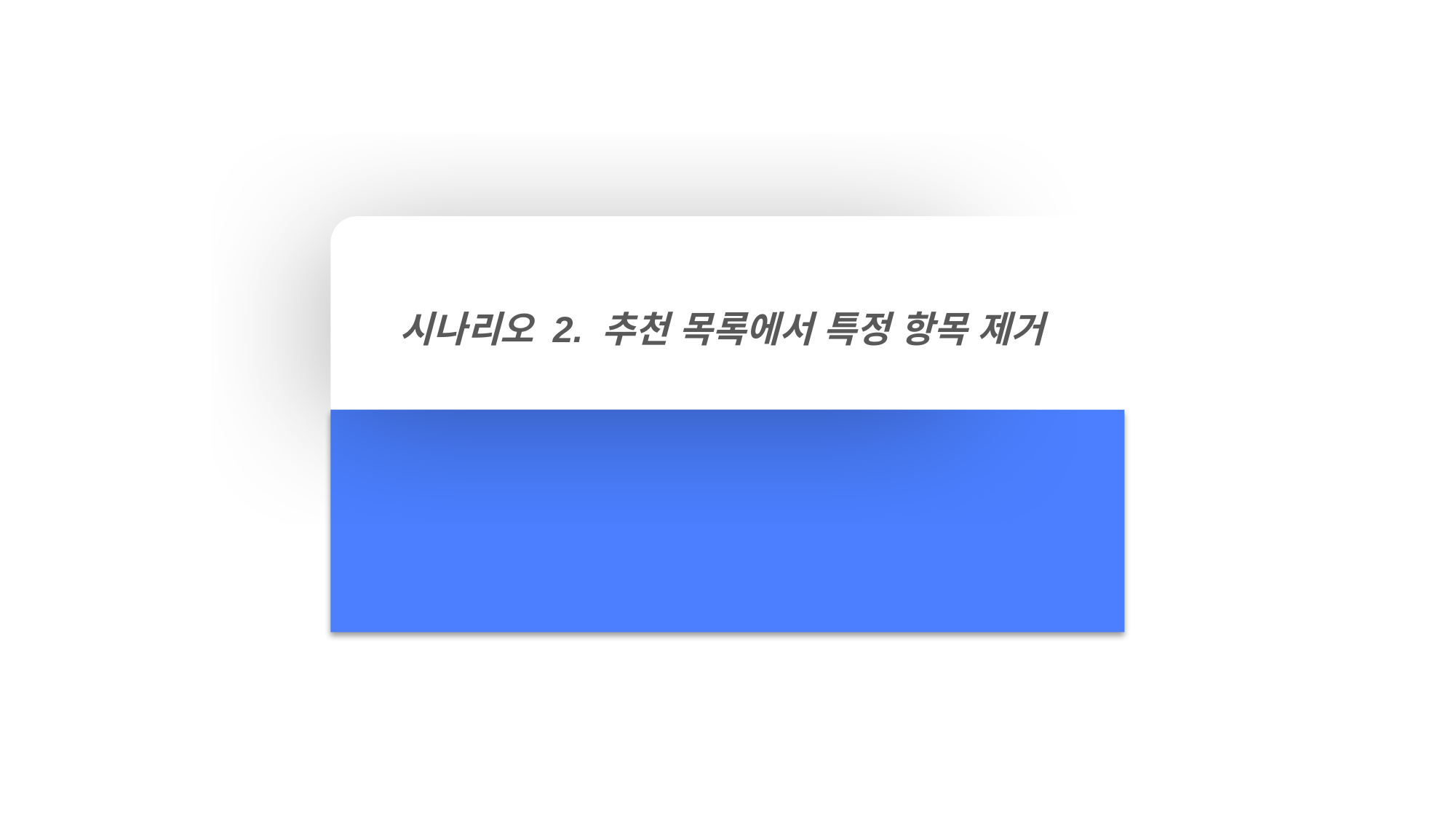

시나리오 2. 추천 목록에서 특정 항목 제거